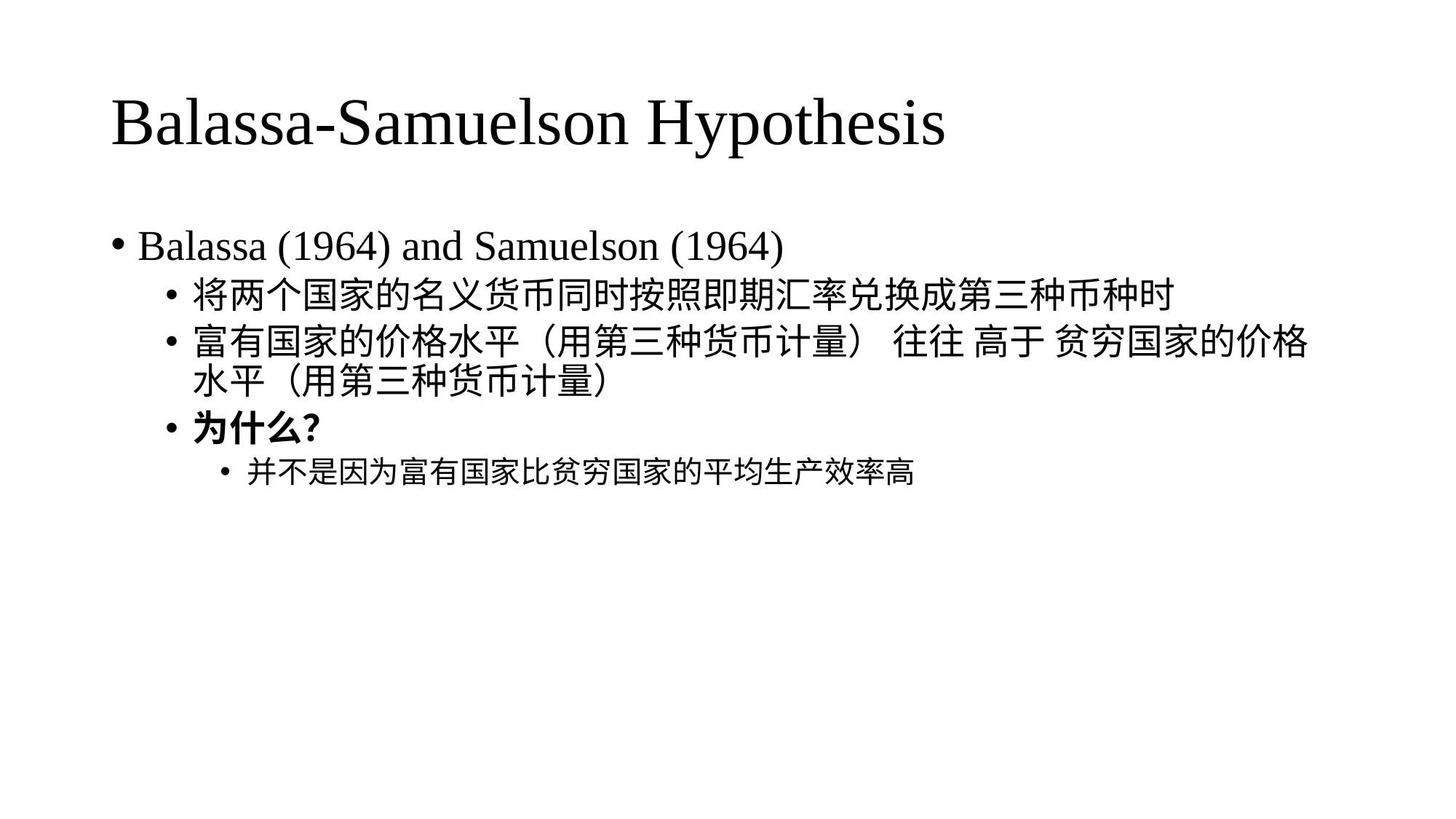

# Balassa-Samuelson Hypothesis
Balassa (1964) and Samuelson (1964)
将两个国家的名义货币同时按照即期汇率兑换成第三种币种时
富有国家的价格水平（用第三种货币计量） 往往 高于 贫穷国家的价格水平（用第三种货币计量）
为什么？
并不是因为富有国家比贫穷国家的平均生产效率高